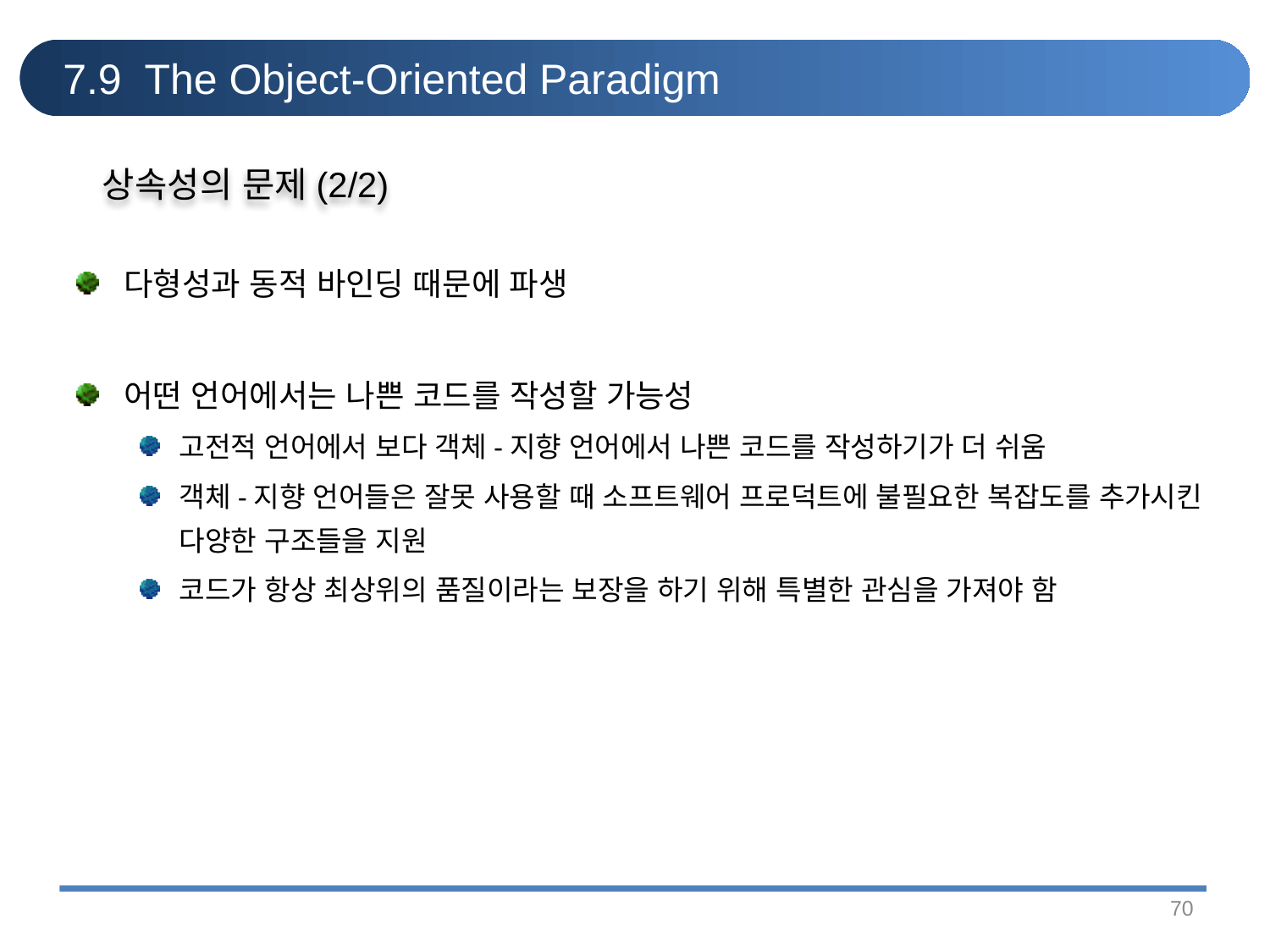

# 7.9  The Object-Oriented Paradigm
상속성의 문제(2/2)
다형성과 동적 바인딩 때문에 파생

어떤 언어에서는 나쁜 코드를 작성할 가능성
고전적 언어에서 보다 객체-지향 언어에서 나쁜 코드를 작성하기가 더 쉬움
객체-지향 언어들은 잘못 사용할 때 소프트웨어 프로덕트에 불필요한 복잡도를 추가시킨 다양한 구조들을 지원
코드가 항상 최상위의 품질이라는 보장을 하기 위해 특별한 관심을 가져야 함

70